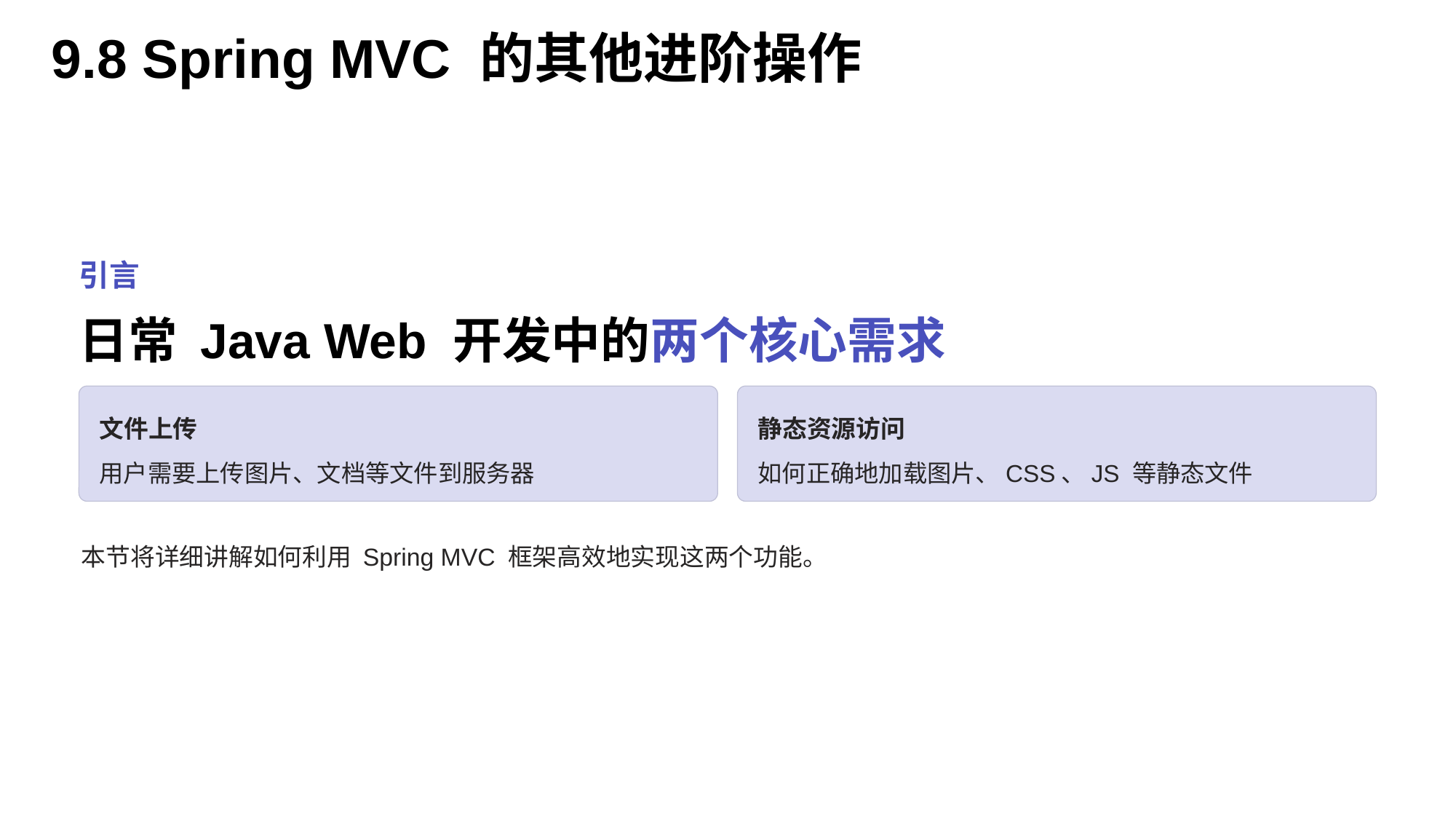

9.8 Spring MVC 的其他进阶操作
引言
日常 Java Web 开发中的两个核心需求

文件上传
静态资源访问
用户需要上传图片、文档等文件到服务器
如何正确地加载图片、CSS、JS 等静态文件
本节将详细讲解如何利用 Spring MVC 框架高效地实现这两个功能。